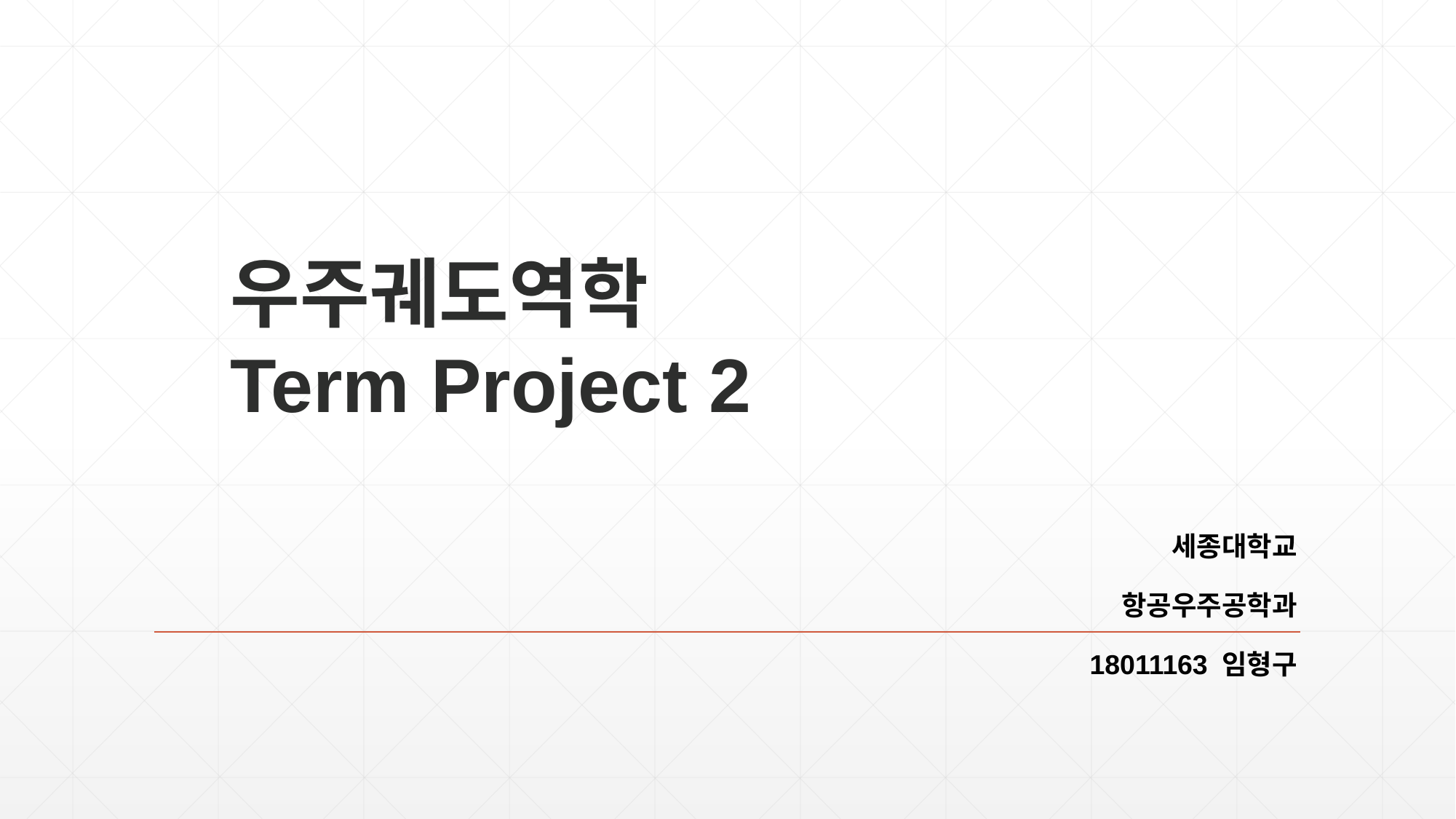

# 우주궤도역학 Term Project 2
세종대학교

항공우주공학과

18011163 임형구